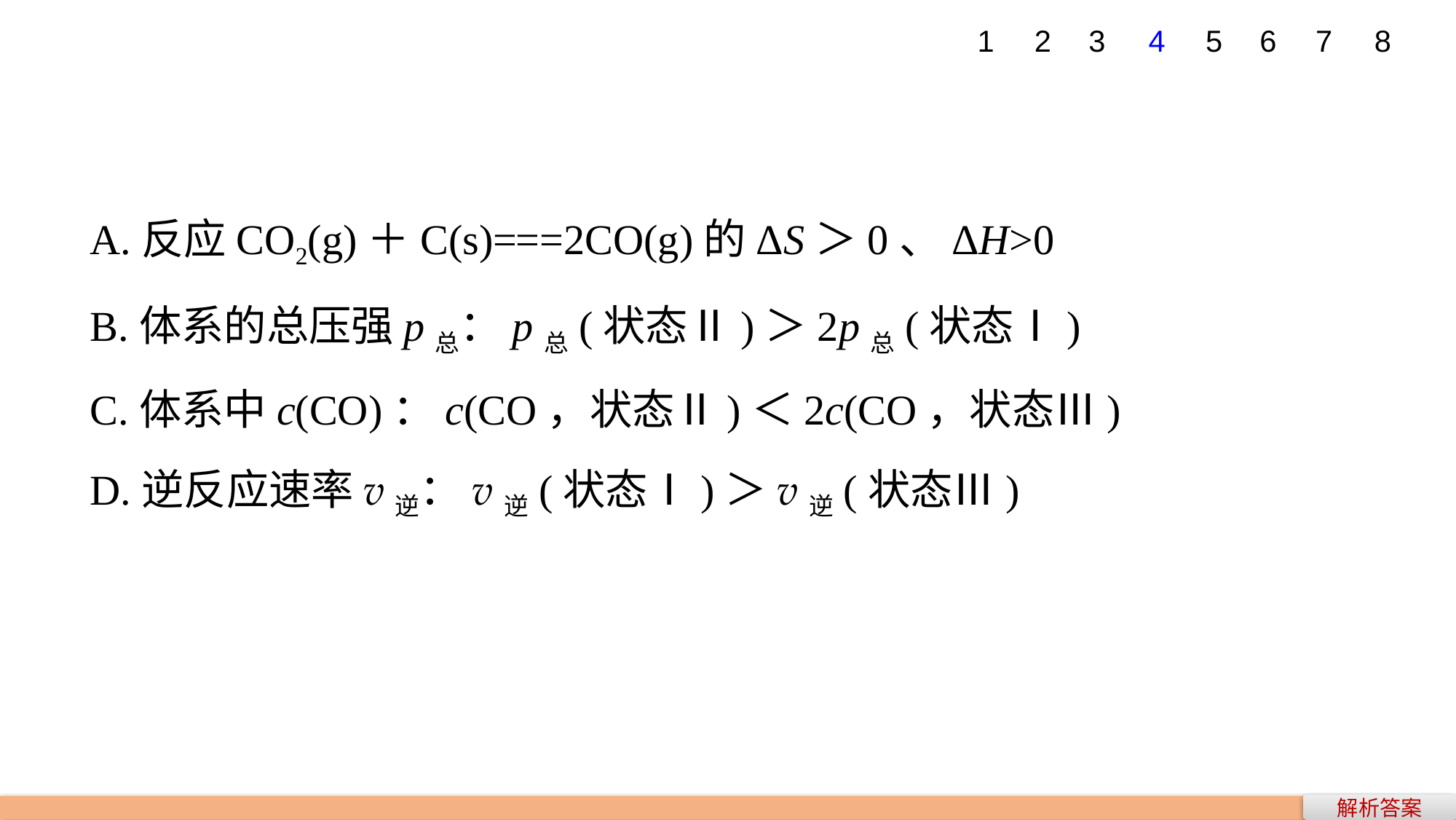

7
1
2
3
4
5
6
8
A.反应CO2(g)＋C(s)===2CO(g)的ΔS＞0、ΔH>0
B.体系的总压强p总：p总(状态Ⅱ)＞2p总(状态Ⅰ)
C.体系中c(CO)：c(CO，状态Ⅱ)＜2c(CO，状态Ⅲ)
D.逆反应速率v逆：v逆(状态Ⅰ)＞v逆(状态Ⅲ)
解析答案